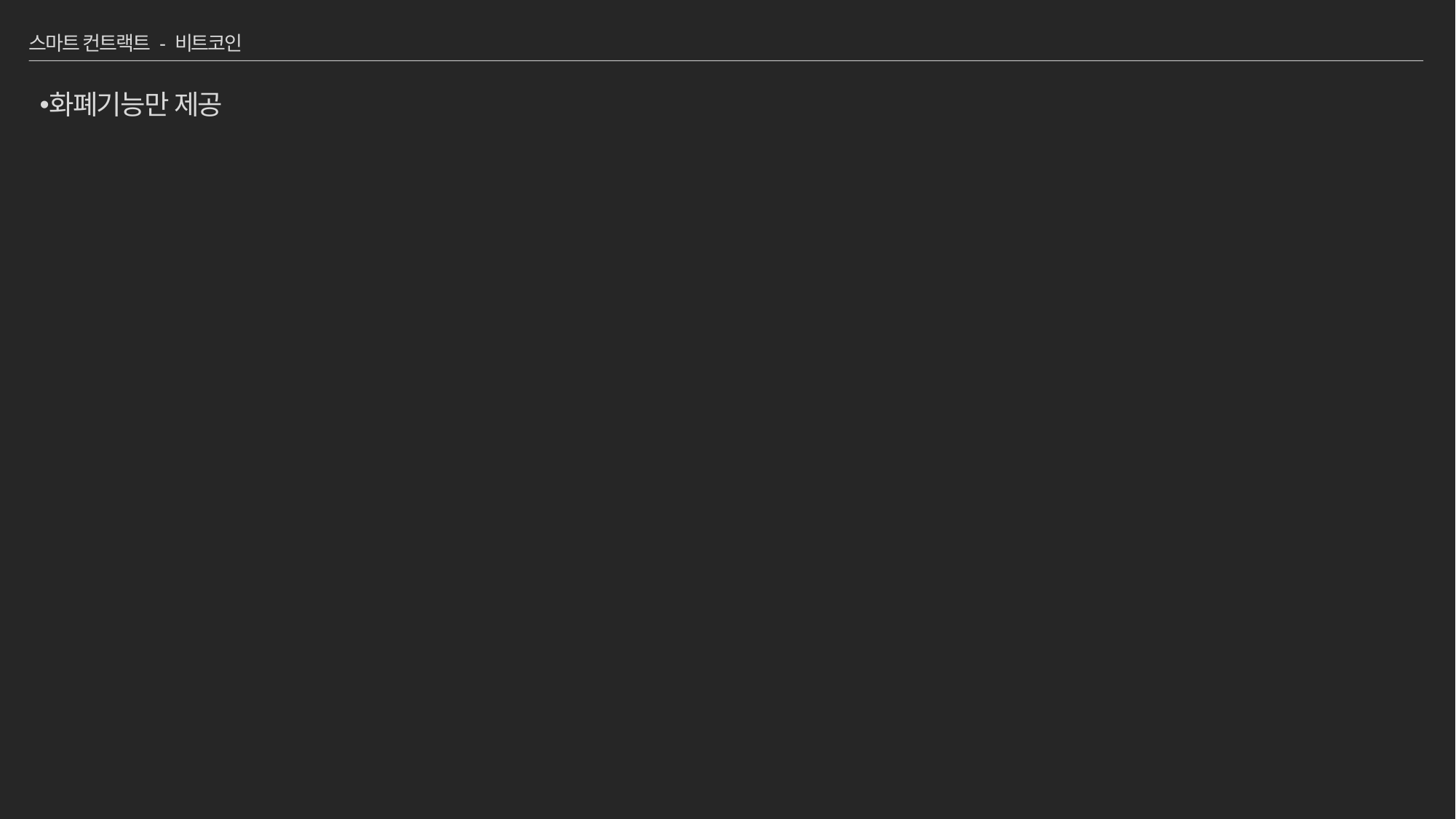

# 스마트 컨트랙트 - 비트코인
화폐기능만 제공